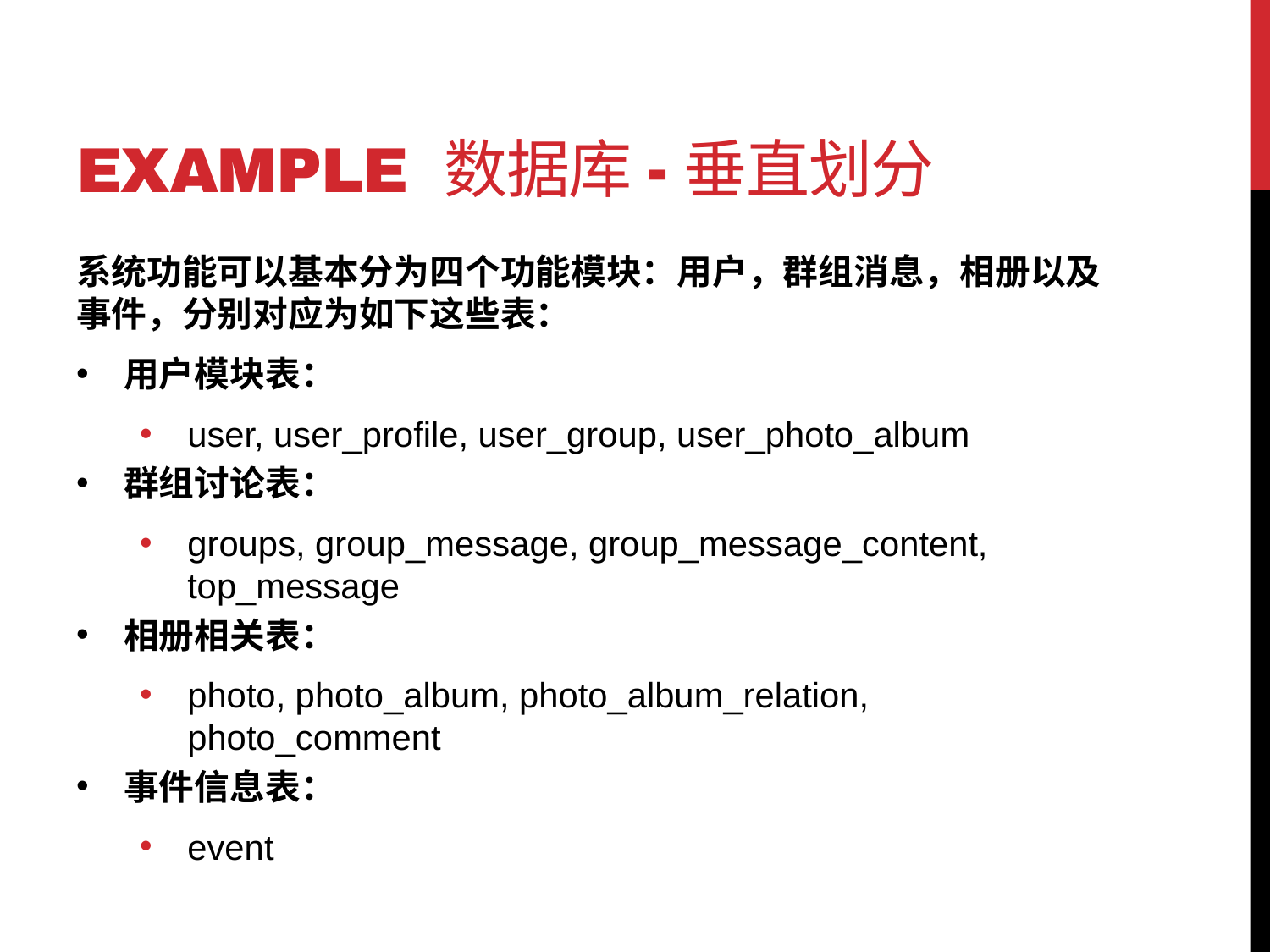

# example 数据库-垂直划分
系统功能可以基本分为四个功能模块：用户，群组消息，相册以及事件，分别对应为如下这些表：
用户模块表：
user, user_profile, user_group, user_photo_album
群组讨论表：
groups, group_message, group_message_content, top_message
相册相关表：
photo, photo_album, photo_album_relation, photo_comment
事件信息表：
event